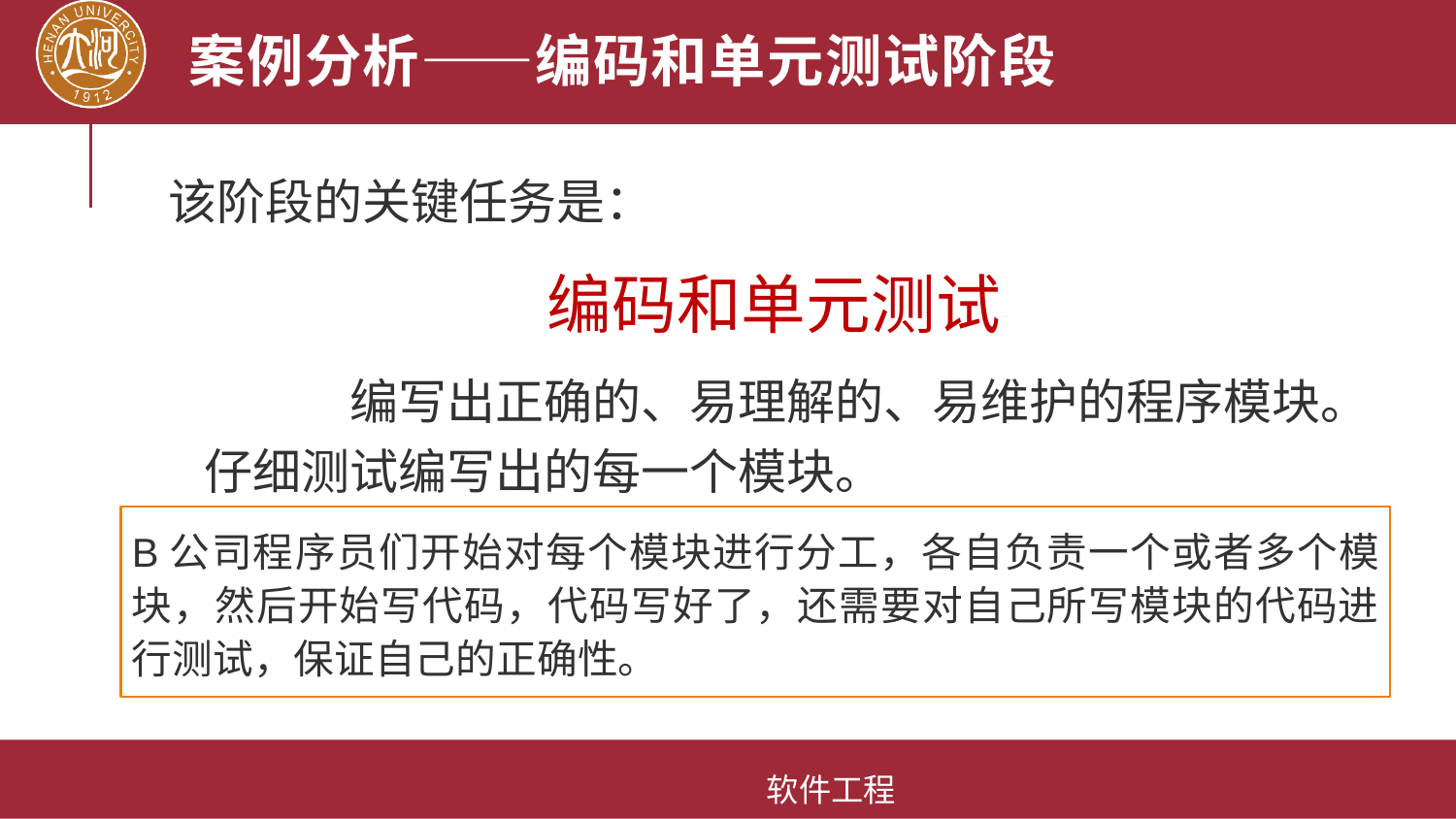

# 案例分析——编码和单元测试阶段
该阶段的关键任务是：
		                 编码和单元测试
		编写出正确的、易理解的、易维护的程序模块。仔细测试编写出的每一个模块。
         阶段成果：经过单元测试后的代码，单元测试报告等。
B公司程序员们开始对每个模块进行分工，各自负责一个或者多个模块，然后开始写代码，代码写好了，还需要对自己所写模块的代码进行测试，保证自己的正确性。

软件工程
73